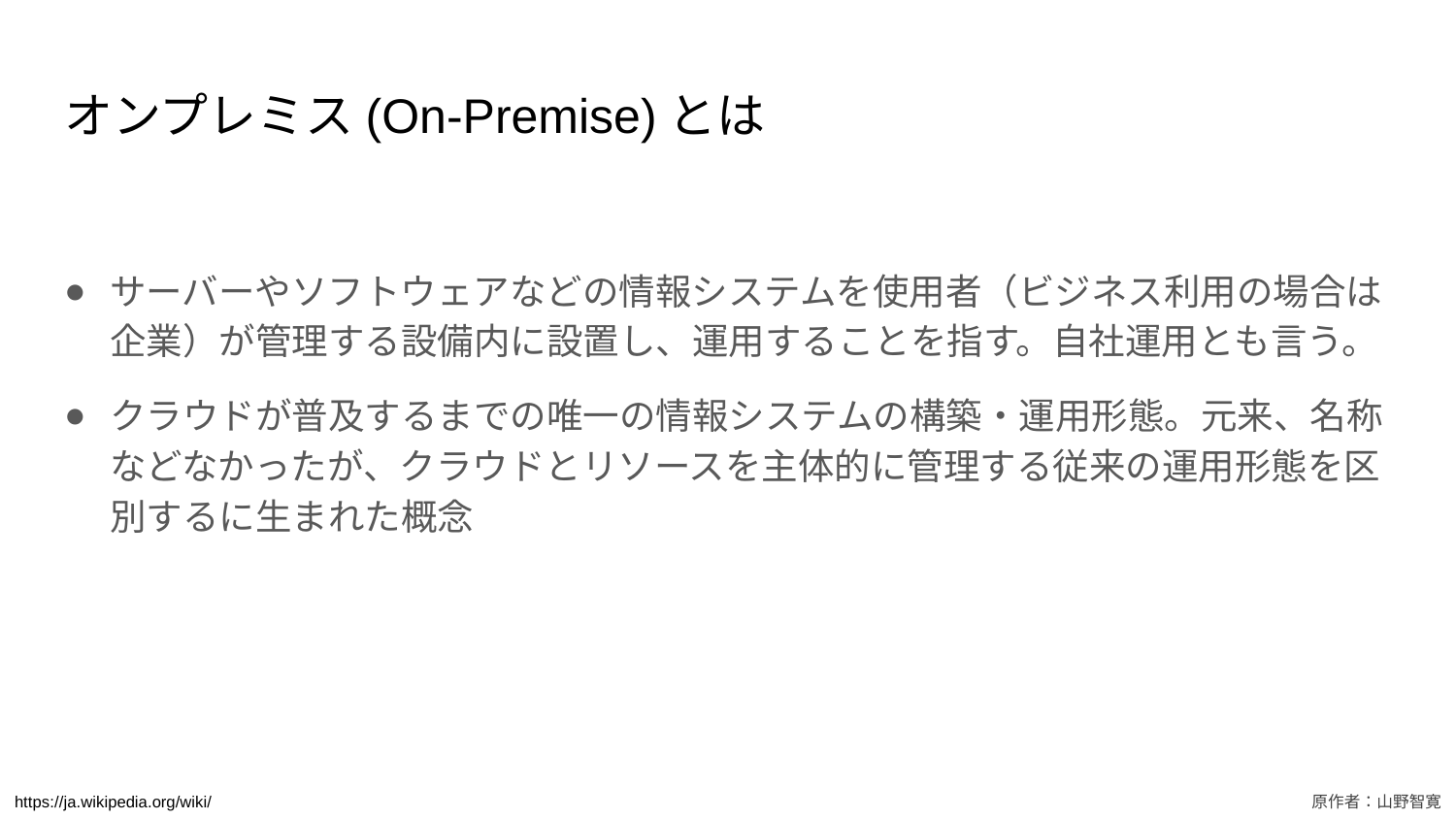

# オンプレミス(On-Premise)とは
サーバーやソフトウェアなどの情報システムを使用者（ビジネス利用の場合は企業）が管理する設備内に設置し、運用することを指す。自社運用とも言う。
クラウドが普及するまでの唯一の情報システムの構築・運用形態。元来、名称などなかったが、クラウドとリソースを主体的に管理する従来の運用形態を区別するに生まれた概念
https://ja.wikipedia.org/wiki/
原作者：山野智寛